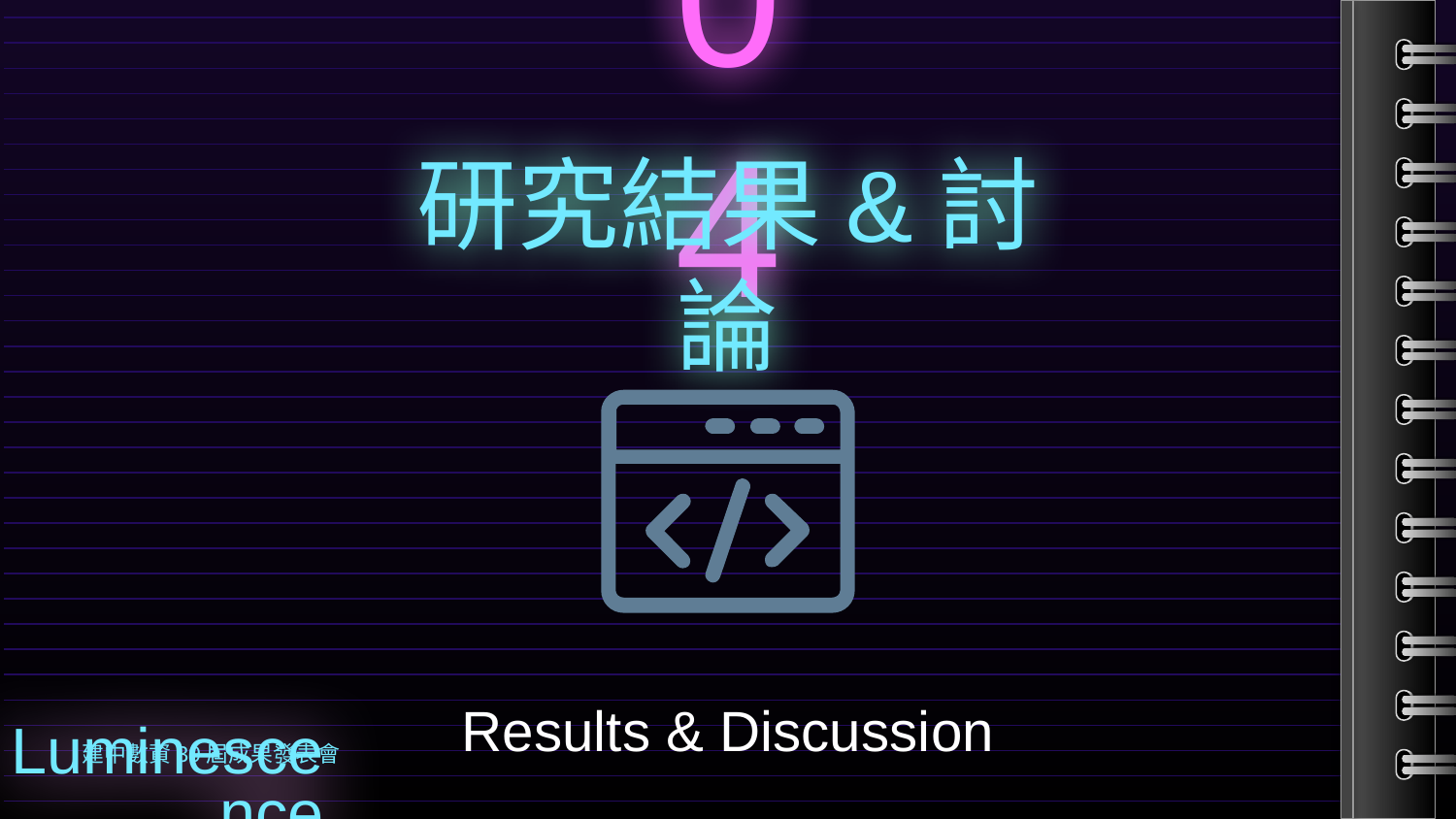

04
研究結果&討論

Results & Discussion
建中數資39屆成果發表會
Luminescence